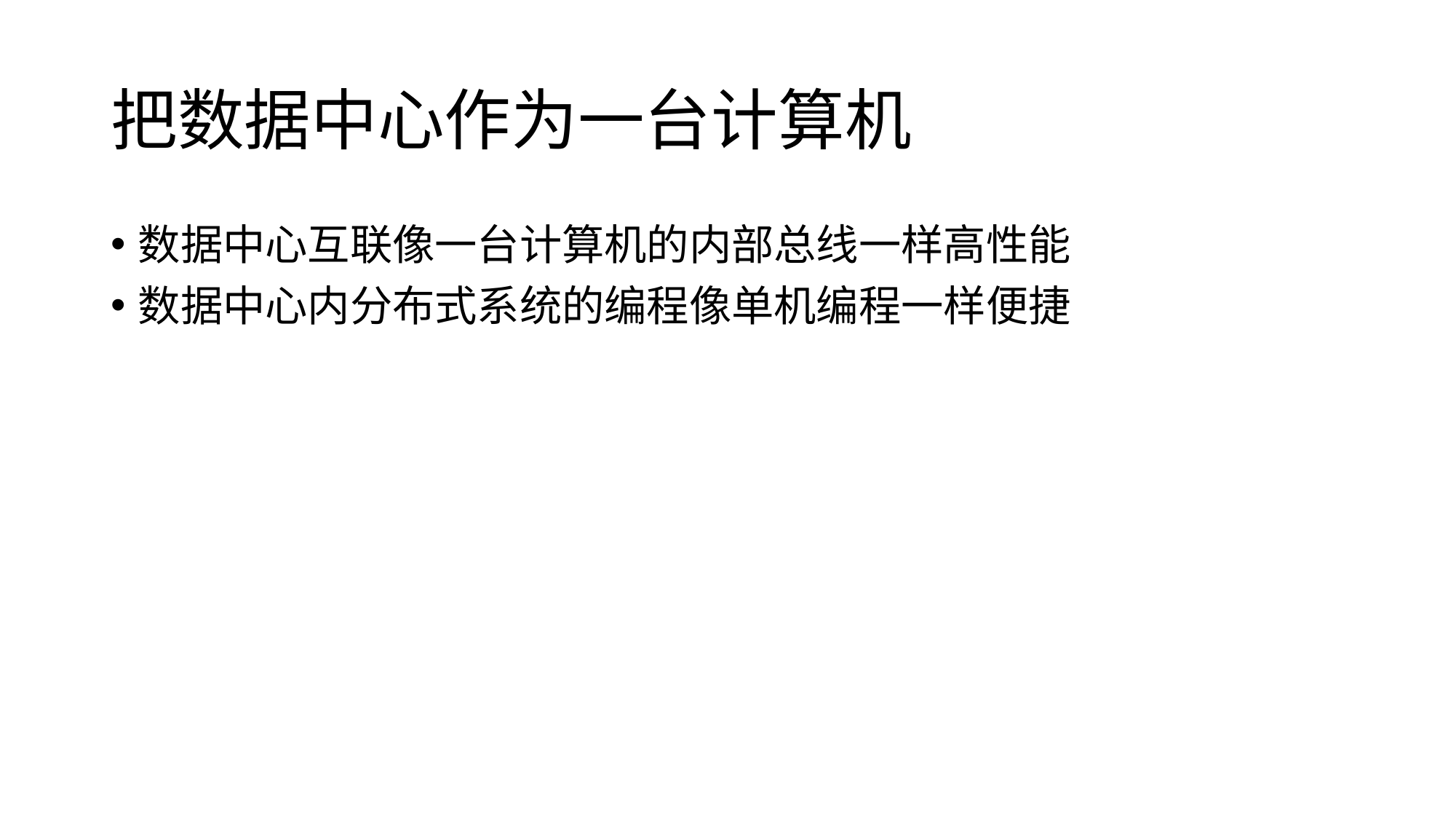

# 把数据中心作为一台计算机
数据中心互联像一台计算机的内部总线一样高性能
数据中心内分布式系统的编程像单机编程一样便捷